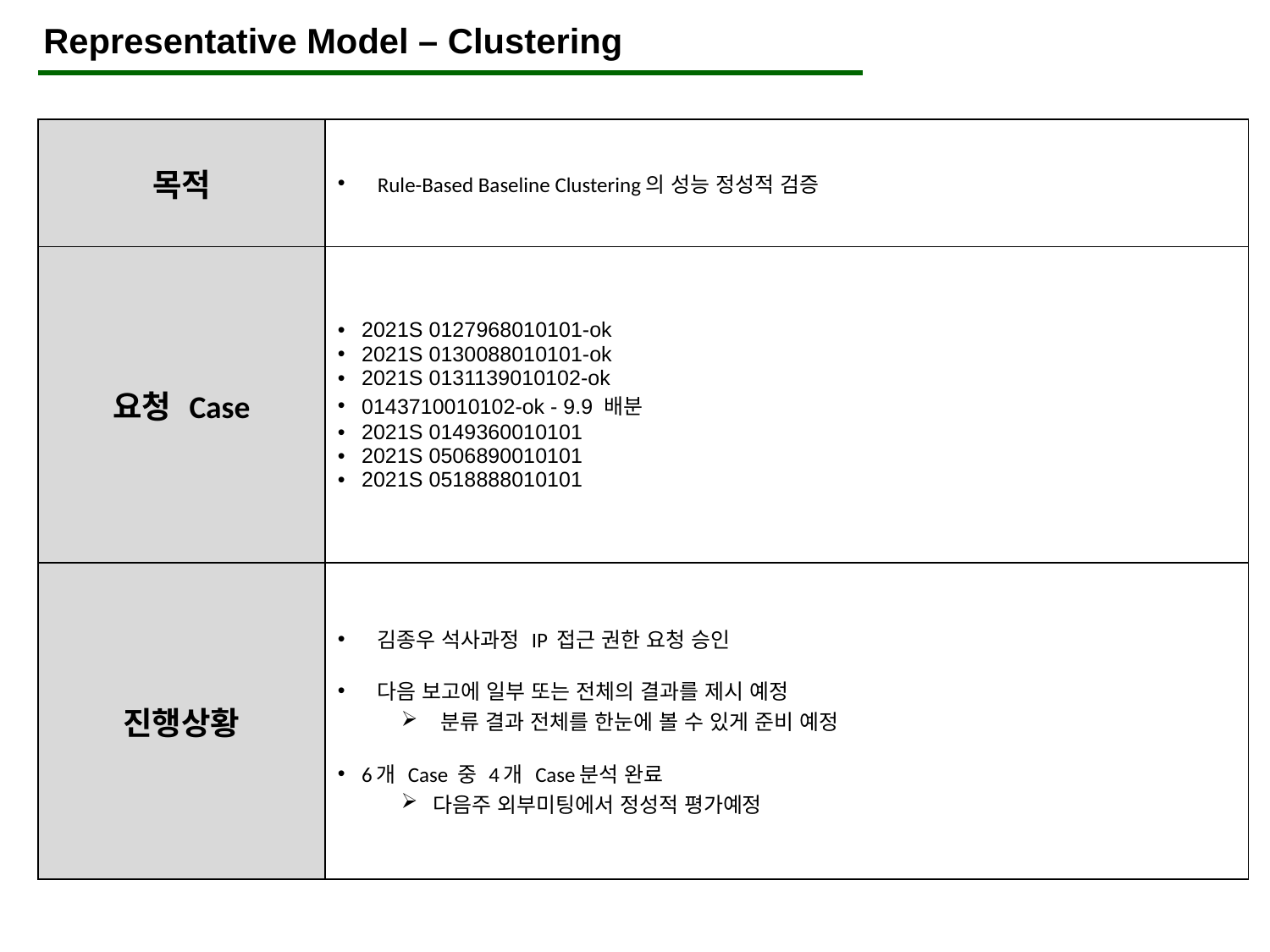

Representative Model – Clustering
| 목적 | Rule-Based Baseline Clustering의 성능 정성적 검증 |
| --- | --- |
| 요청 Case | 2021S 0127968010101-ok 2021S 0130088010101-ok 2021S 0131139010102-ok 0143710010102-ok - 9.9 배분 2021S 0149360010101 2021S 0506890010101 2021S 0518888010101 |
| 진행상황 | 김종우 석사과정 IP 접근 권한 요청 승인 다음 보고에 일부 또는 전체의 결과를 제시 예정 분류 결과 전체를 한눈에 볼 수 있게 준비 예정 6개 Case 중 4개 Case분석 완료 다음주 외부미팅에서 정성적 평가예정 |